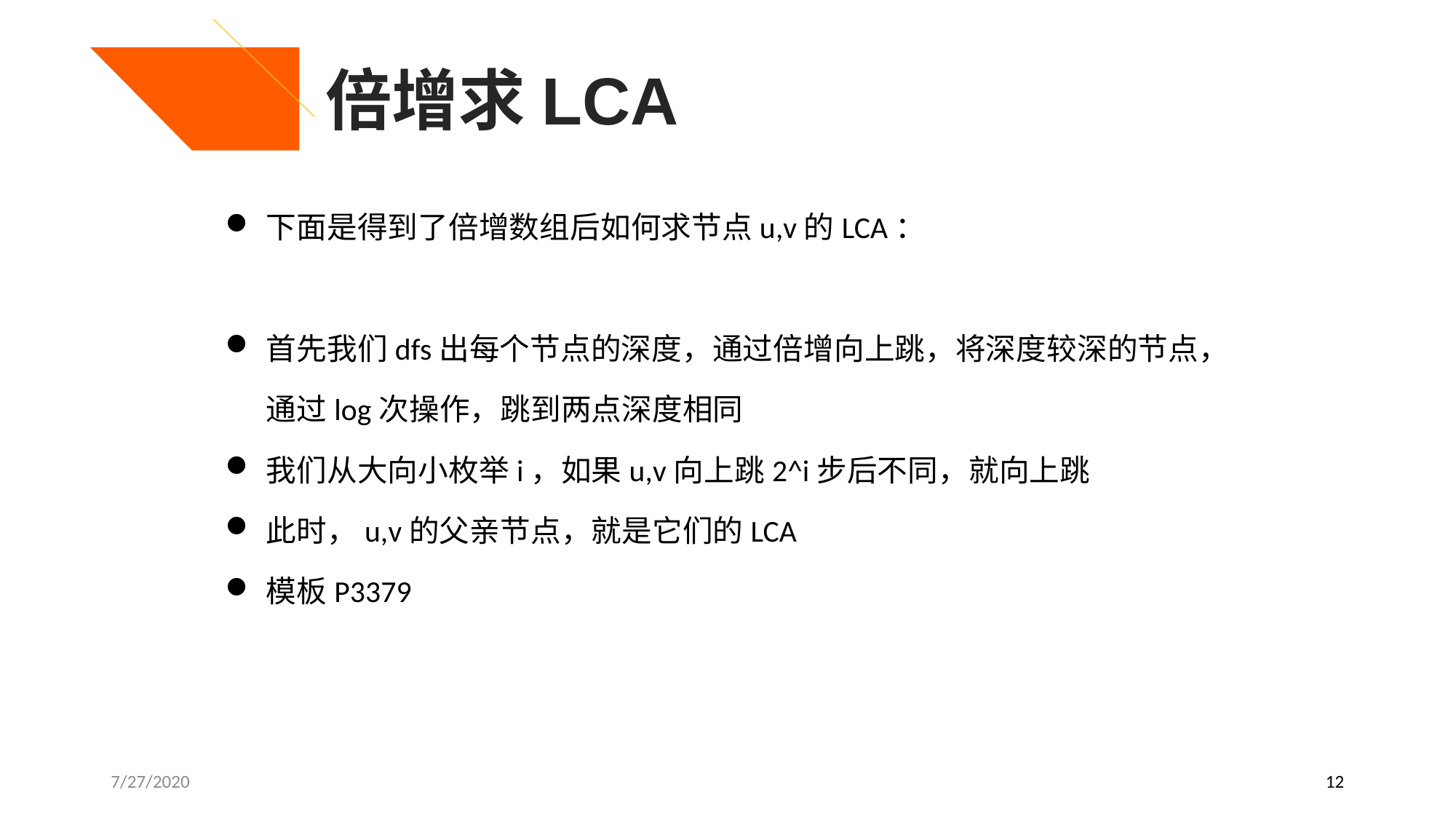

倍增求LCA
下面是得到了倍增数组后如何求节点u,v的LCA：

首先我们dfs出每个节点的深度，通过倍增向上跳，将深度较深的节点，通过log次操作，跳到两点深度相同
我们从大向小枚举i，如果u,v向上跳2^i步后不同，就向上跳
此时，u,v的父亲节点，就是它们的LCA
模板P3379
7/27/2020
12